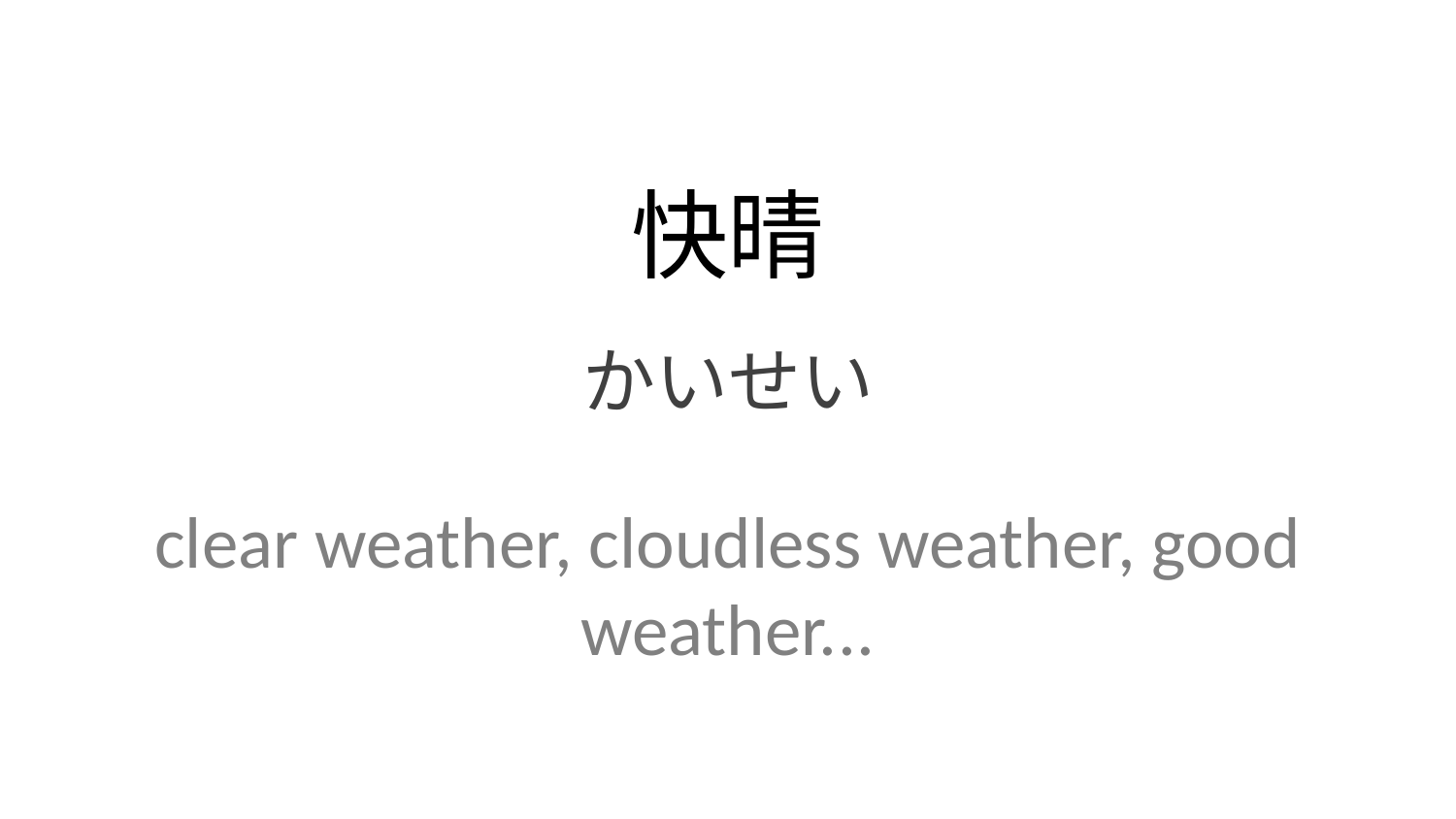

快晴

かいせい
clear weather, cloudless weather, good weather...